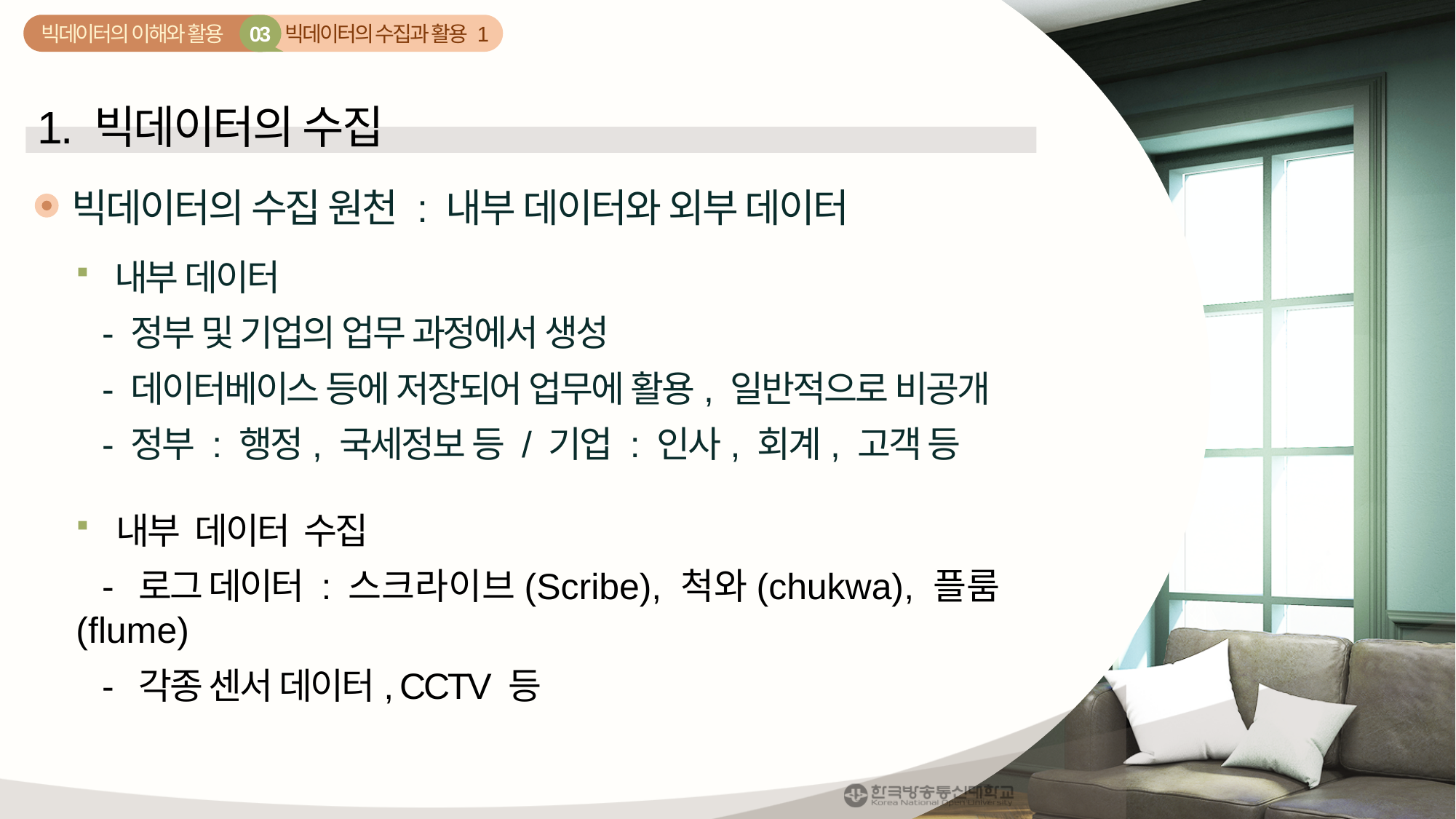

빅데이터의 수집과 활용 1
03
빅데이터의 이해와 활용
1. 빅데이터의 수집

빅데이터의 수집 원천 : 내부 데이터와 외부 데이터

 내부 데이터
   - 정부 및 기업의 업무 과정에서 생성
   - 데이터베이스 등에 저장되어 업무에 활용, 일반적으로 비공개
   - 정부 : 행정, 국세정보 등 / 기업 : 인사, 회계, 고객 등

 내부  데이터  수집
   -  로그 데이터 : 스크라이브(Scribe), 척와(chukwa), 플룸(flume)
   -  각종 센서 데이터, CCTV 등